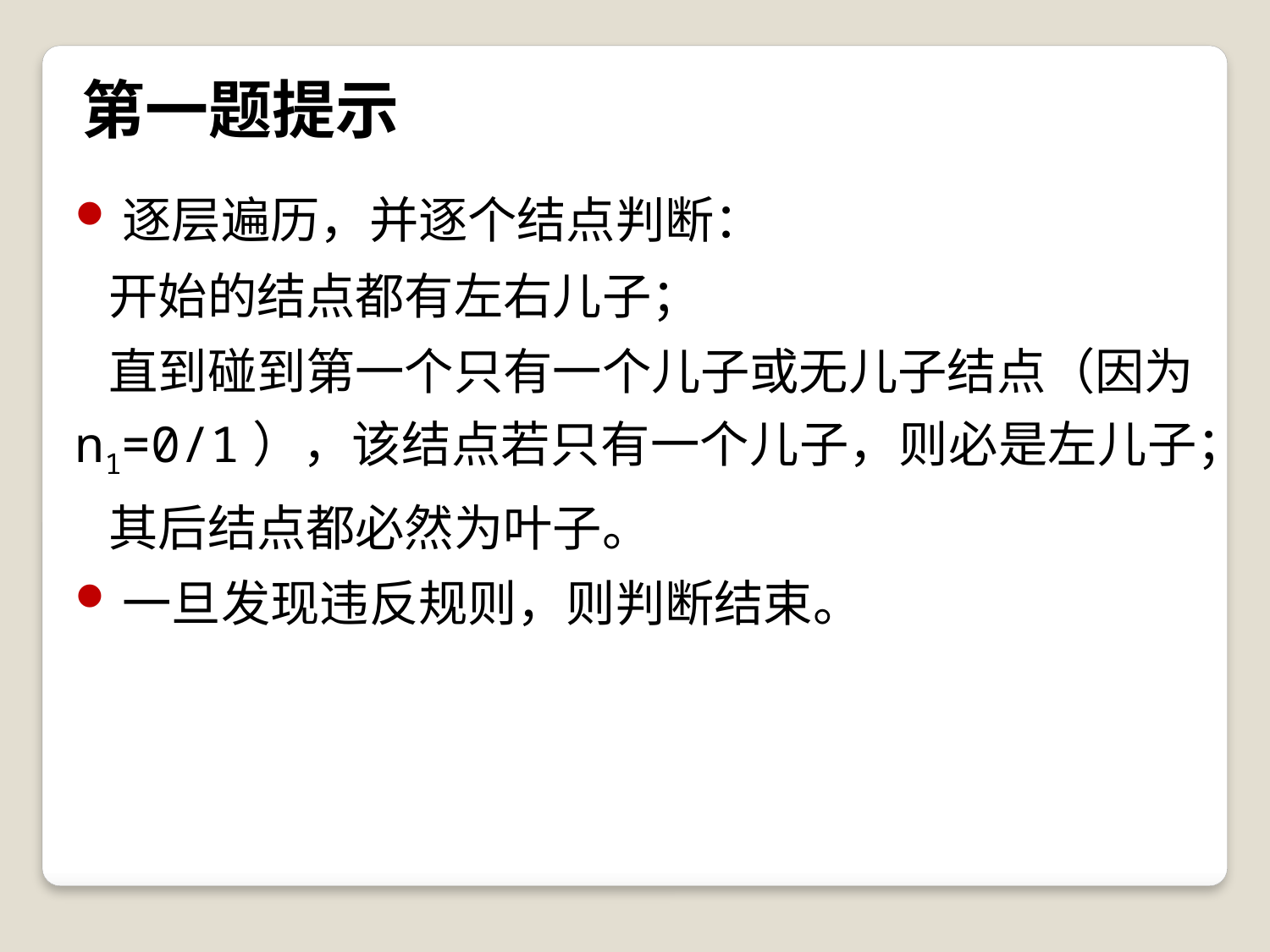

# 第一题提示
逐层遍历，并逐个结点判断：
  开始的结点都有左右儿子；
  直到碰到第一个只有一个儿子或无儿子结点（因为n1=0/1），该结点若只有一个儿子，则必是左儿子；
  其后结点都必然为叶子。
一旦发现违反规则，则判断结束。